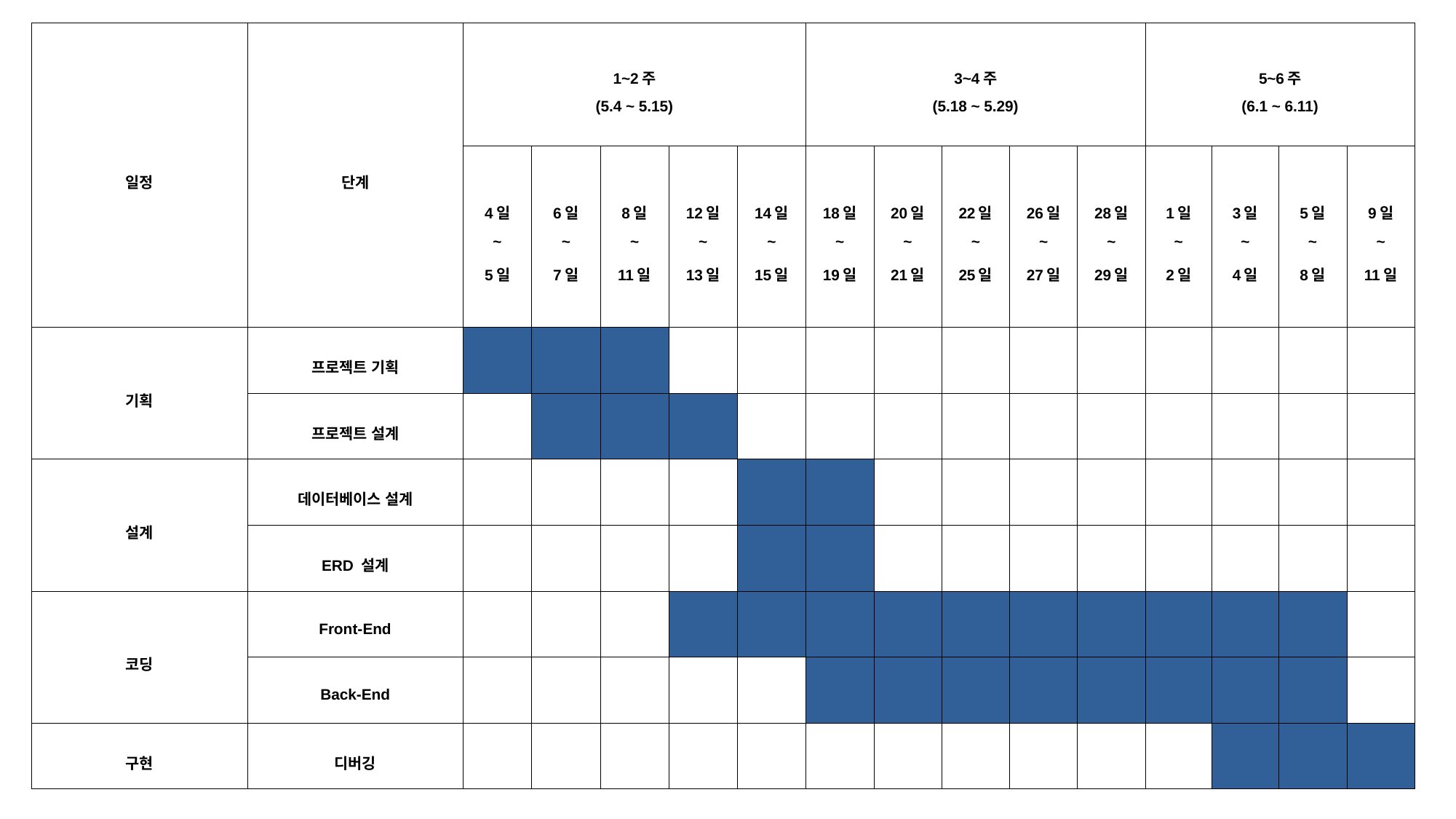

| 일정 | 단계 | 1~2주 (5.4 ~ 5.15) |  |  |  |  | 3~4주 (5.18 ~ 5.29) |  |  |  |  | 5~6주 (6.1 ~ 6.11) |  |  |  |
| --- | --- | --- | --- | --- | --- | --- | --- | --- | --- | --- | --- | --- | --- | --- | --- |
|  |  | 4일 ~ 5일 | 6일 ~ 7일 | 8일 ~ 11일 | 12일 ~ 13일 | 14일 ~ 15일 | 18일 ~ 19일 | 20일 ~ 21일 | 22일 ~ 25일 | 26일 ~ 27일 | 28일 ~ 29일 | 1일 ~ 2일 | 3일 ~ 4일 | 5일 ~ 8일 | 9일 ~ 11일 |
| 기획 | 프로젝트 기획 |  |  |  |  |  |  |  |  |  |  |  |  |  |  |
|  | 프로젝트 설계 |  |  |  |  |  |  |  |  |  |  |  |  |  |  |
| 설계 | 데이터베이스 설계 |  |  |  |  |  |  |  |  |  |  |  |  |  |  |
|  | ERD 설계 |  |  |  |  |  |  |  |  |  |  |  |  |  |  |
| 코딩 | Front-End |  |  |  |  |  |  |  |  |  |  |  |  |  |  |
|  | Back-End |  |  |  |  |  |  |  |  |  |  |  |  |  |  |
| 구현 | 디버깅 |  |  |  |  |  |  |  |  |  |  |  |  |  |  |
 공유의 확산으로 인해 중고물품 거래 증가

 현재 플랫폼들이 존재한다.

 안정성, 신뢰성, 거래방식 등 장/단점이 있다.

 조금 더 사용자 친화적이고 안전한 중고거래를  	제공하기 위한 목적